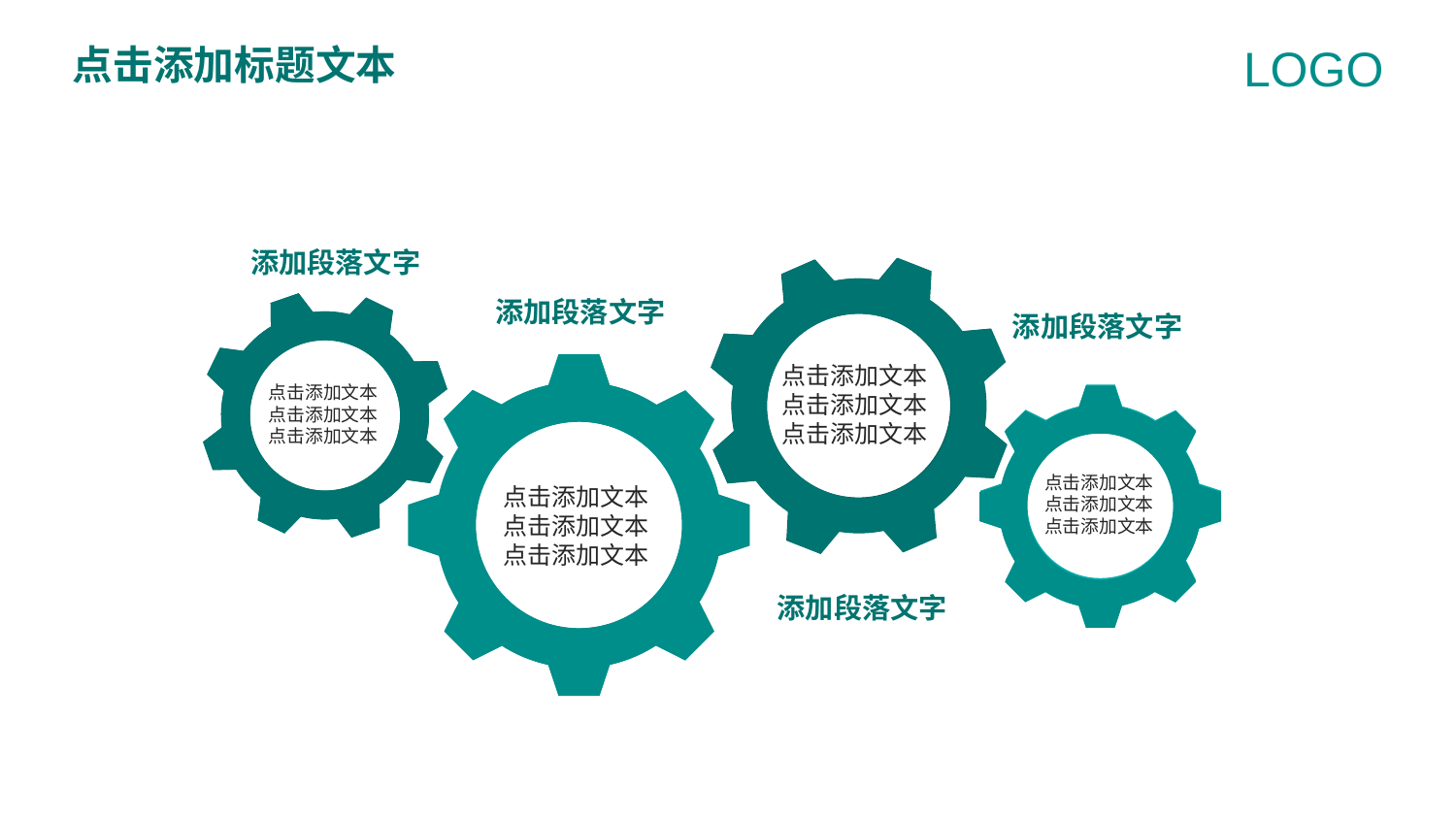

LOGO
点击添加标题文本
添加段落文字

添加段落文字

添加段落文字
点击添加文本
点击添加文本
点击添加文本
点击添加文本
点击添加文本
点击添加文本

点击添加文本
点击添加文本
点击添加文本
点击添加文本
点击添加文本
点击添加文本
添加段落文字